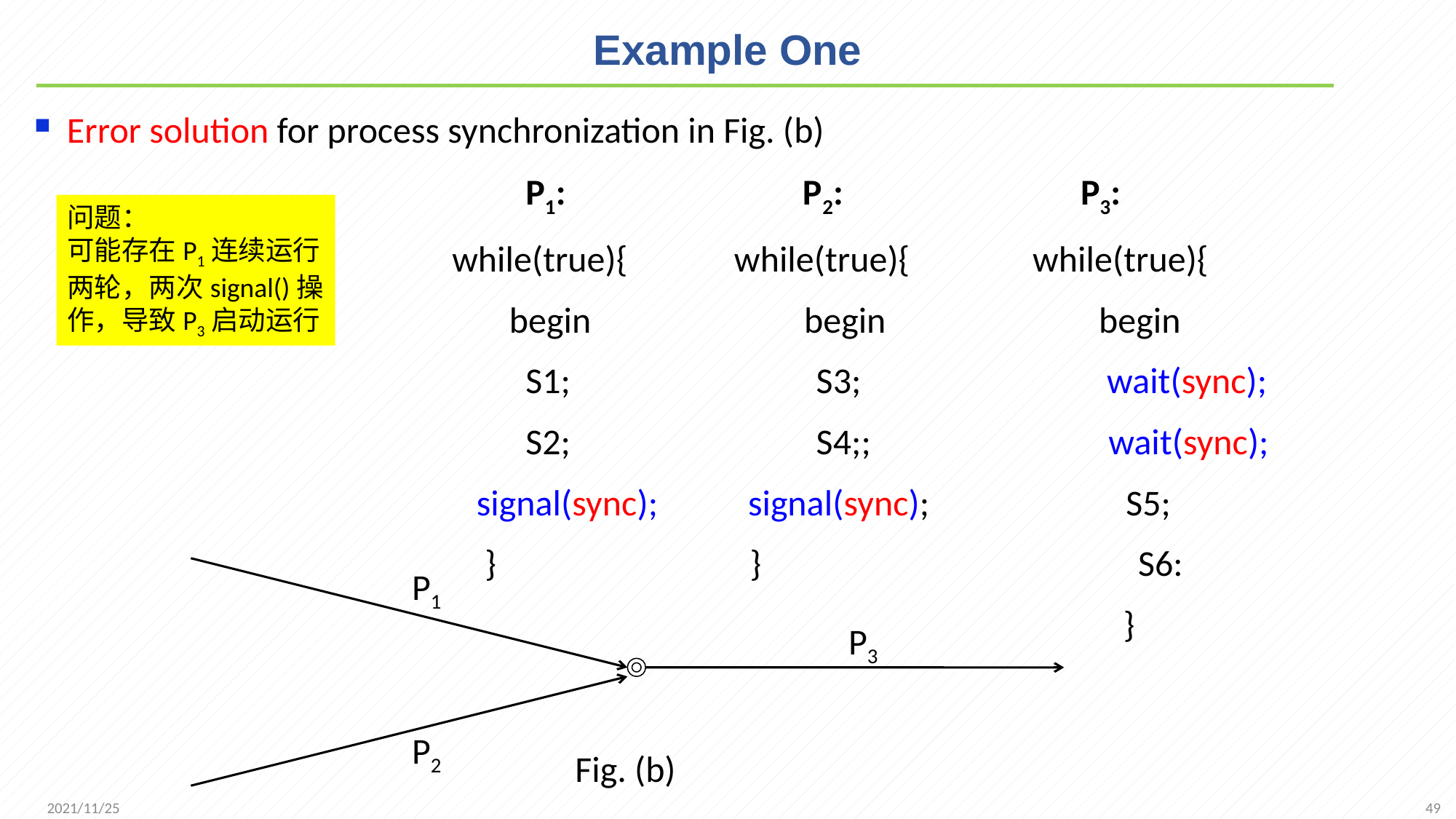

# Example One
Error solution for process synchronization in Fig. (b)
                                                            P1:                             P2:                             P3:
                                                   while(true){             while(true){               while(true){
                                                          begin                          begin                          begin
                                                            S1;                              S3;                              wait(sync);
                                                            S2;                              S4;;                             wait(sync);
                                                      signal(sync);           signal(sync);                        S5;
                                                       }                               }                                              S6:
                                                                                                                                     }

问题：
可能存在P1连续运行两轮，两次signal()操作，导致P3启动运行

P1

P3

P2
Fig. (b)
49
2021/11/25